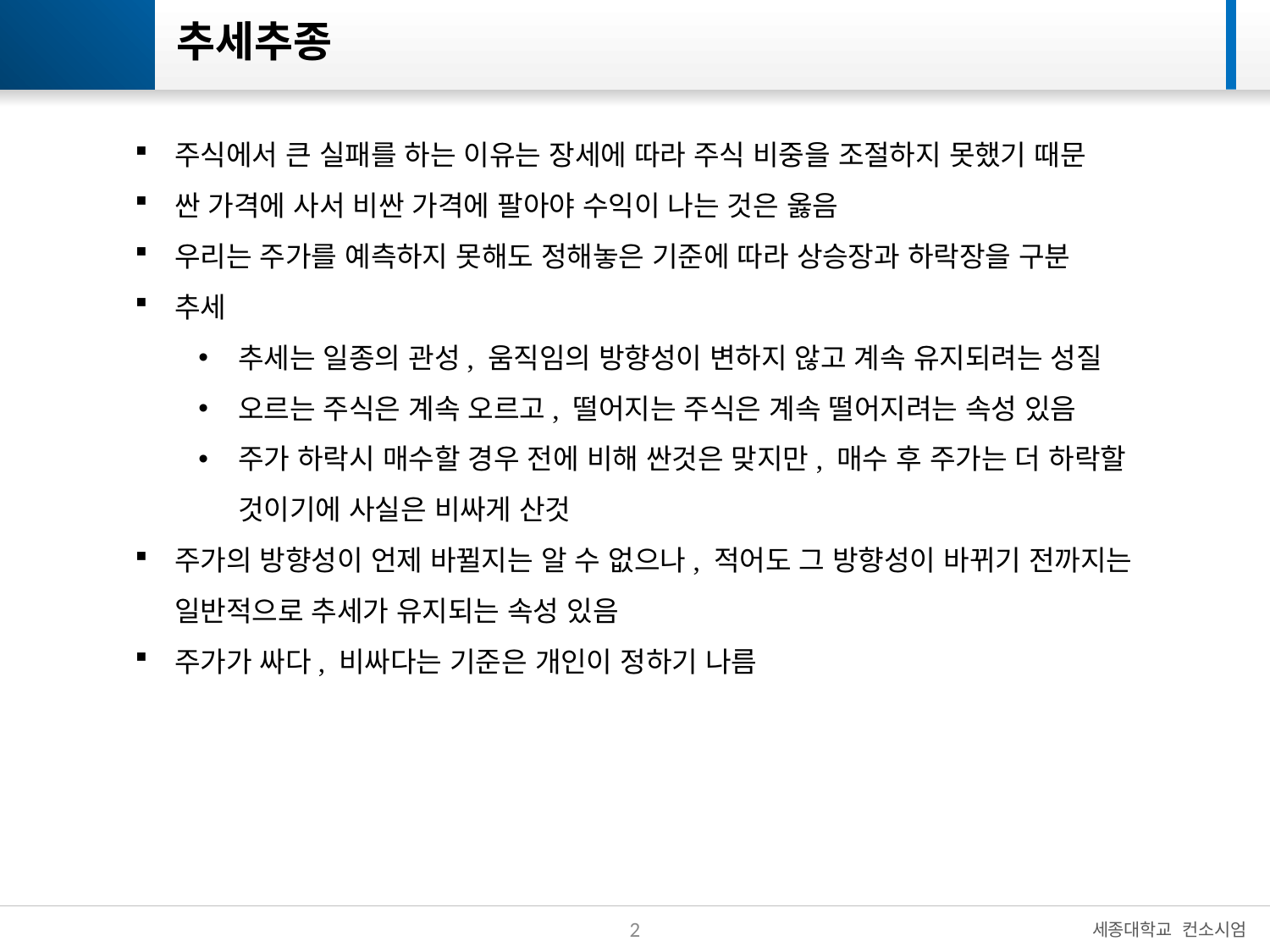

# 추세추종
주식에서 큰 실패를 하는 이유는 장세에 따라 주식 비중을 조절하지 못했기 때문
싼 가격에 사서 비싼 가격에 팔아야 수익이 나는 것은 옳음
우리는 주가를 예측하지 못해도 정해놓은 기준에 따라 상승장과 하락장을 구분
추세
추세는 일종의 관성, 움직임의 방향성이 변하지 않고 계속 유지되려는 성질
오르는 주식은 계속 오르고, 떨어지는 주식은 계속 떨어지려는 속성 있음
주가 하락시 매수할 경우 전에 비해 싼것은 맞지만, 매수 후 주가는 더 하락할 것이기에 사실은 비싸게 산것
주가의 방향성이 언제 바뀔지는 알 수 없으나, 적어도 그 방향성이 바뀌기 전까지는 일반적으로 추세가 유지되는 속성 있음
주가가 싸다, 비싸다는 기준은 개인이 정하기 나름